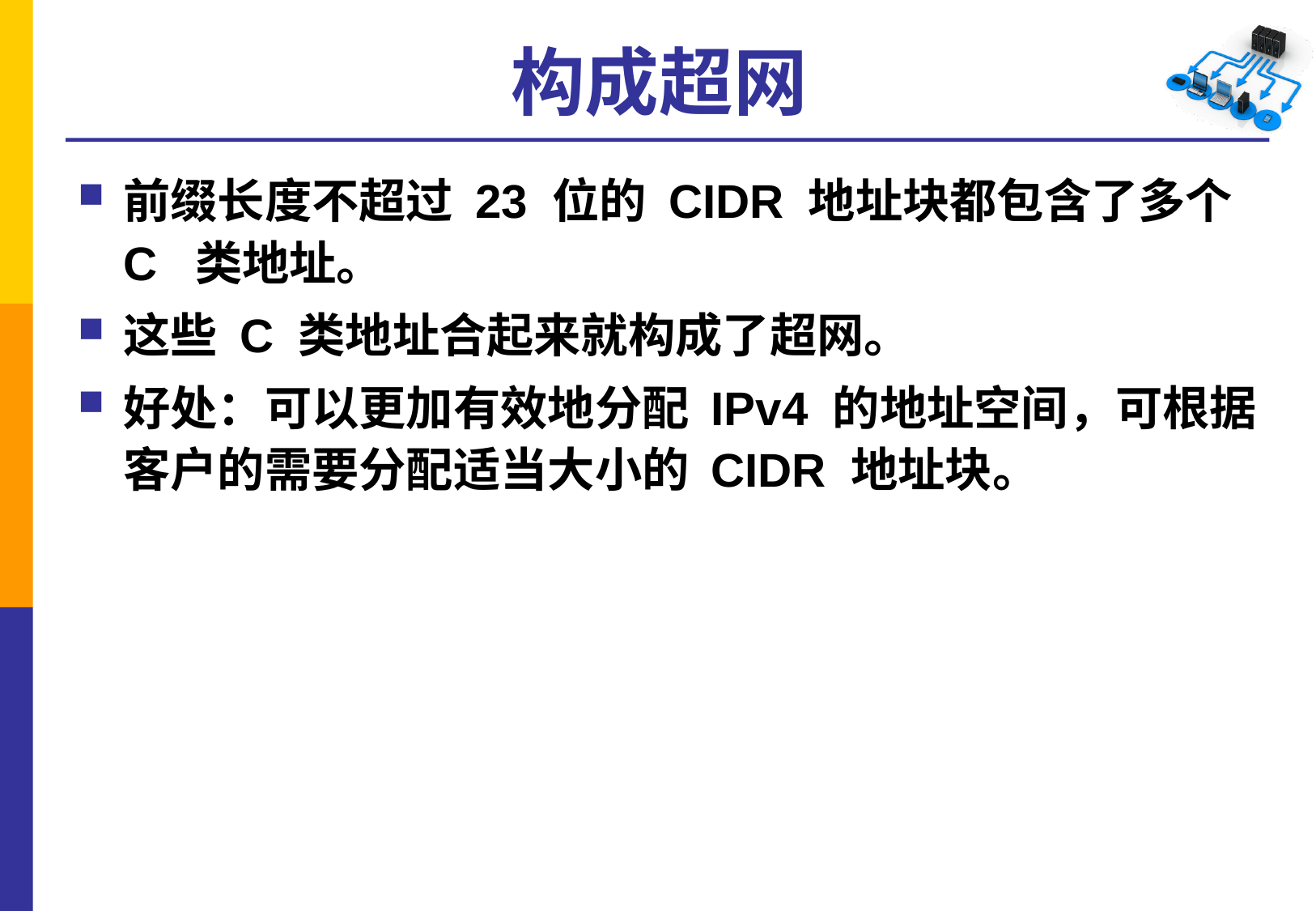

# 构成超网
前缀长度不超过 23 位的 CIDR 地址块都包含了多个 C  类地址。
这些 C 类地址合起来就构成了超网。
好处：可以更加有效地分配 IPv4 的地址空间，可根据客户的需要分配适当大小的 CIDR 地址块。